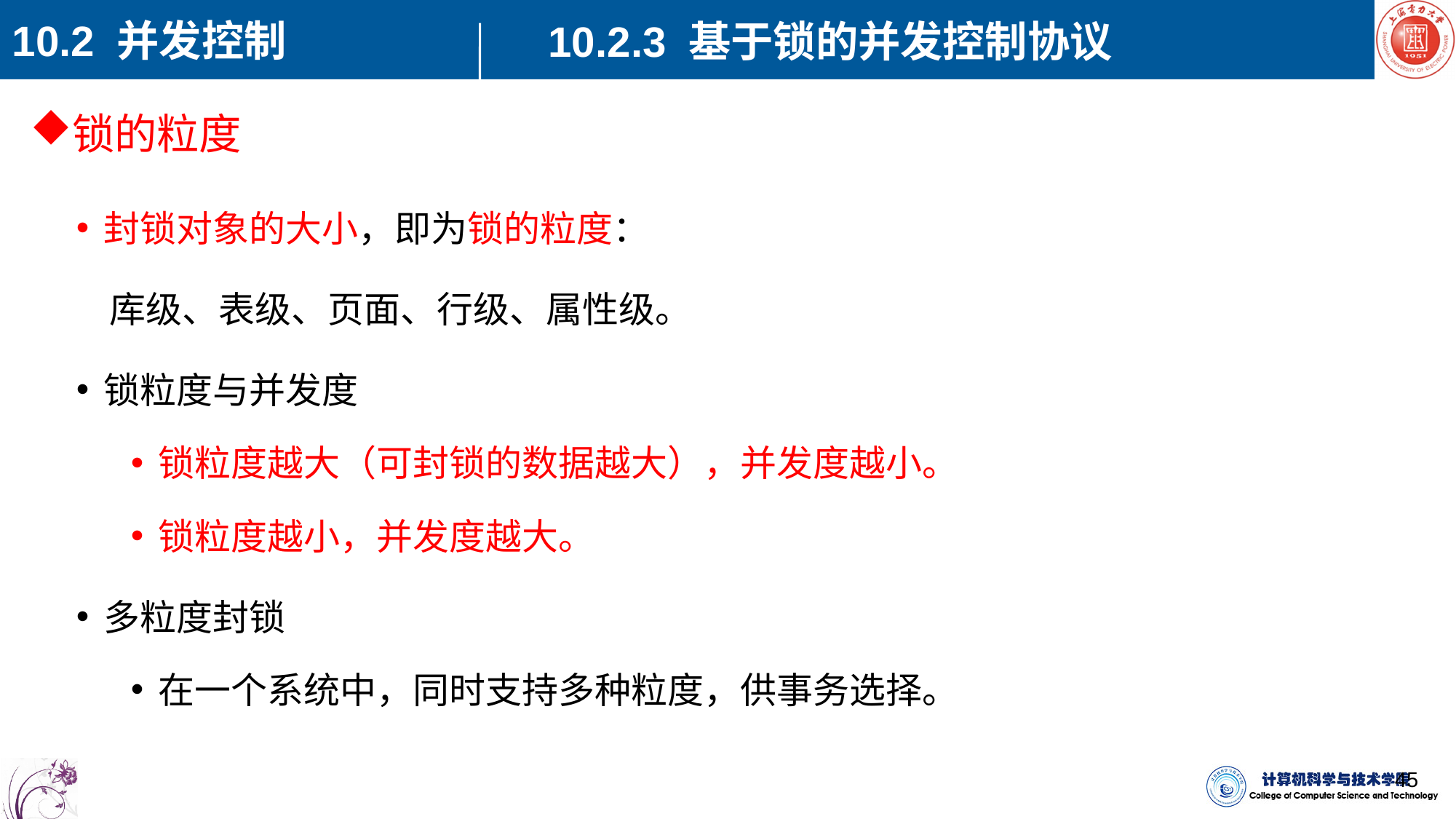

10.2 并发控制
10.2.3 基于锁的并发控制协议
锁的粒度
封锁对象的大小，即为锁的粒度：
   库级、表级、页面、行级、属性级。
锁粒度与并发度
锁粒度越大（可封锁的数据越大），并发度越小。
锁粒度越小，并发度越大。
多粒度封锁
在一个系统中，同时支持多种粒度，供事务选择。

45